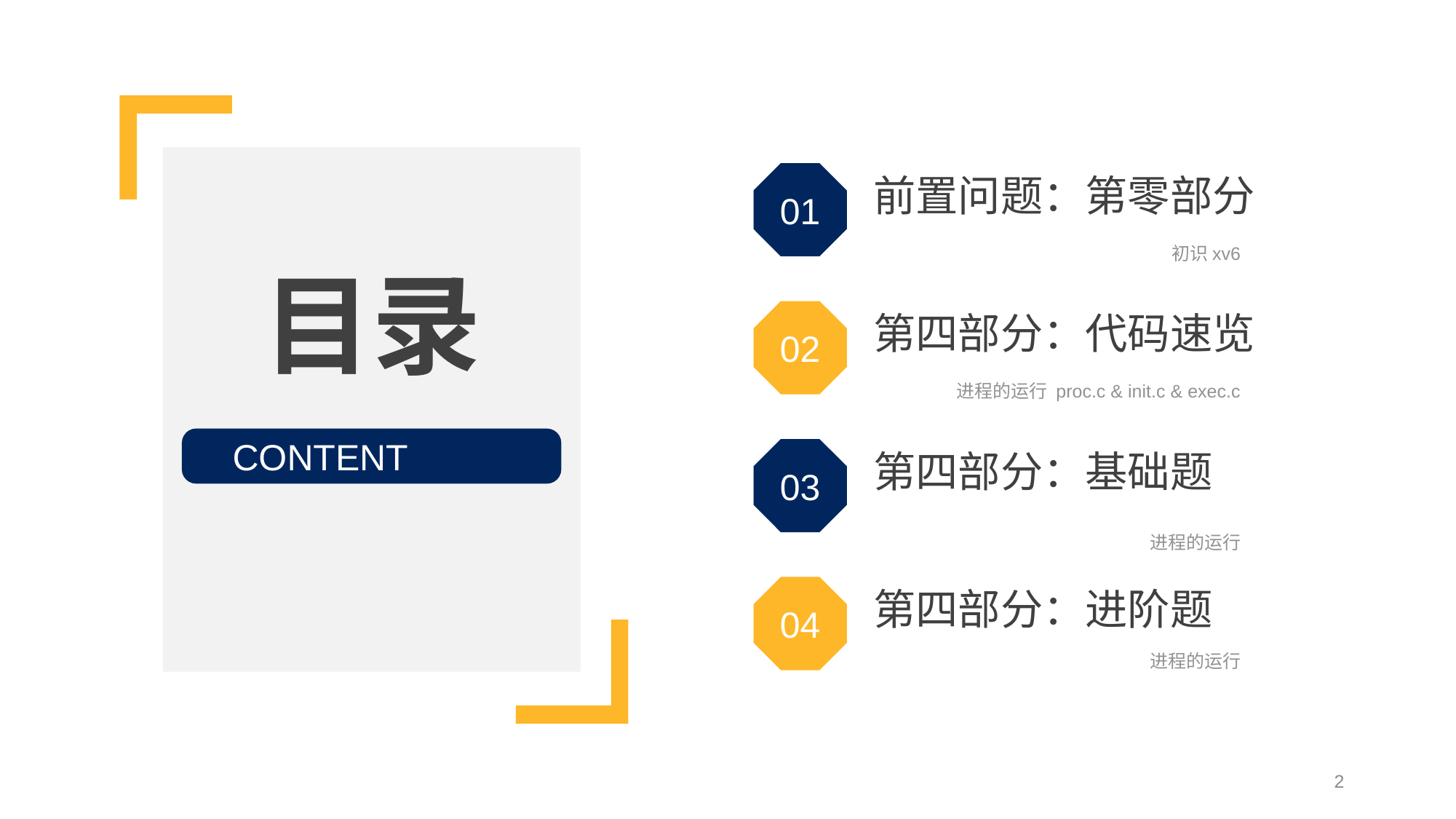

01
前置问题：第零部分
——初识xv6
目录
02
第四部分：代码速览
——进程的运行 proc.c & init.c & exec.c
CONTENT

03
第四部分：基础题
——进程的运行
04
第四部分：进阶题

——进程的运行
2